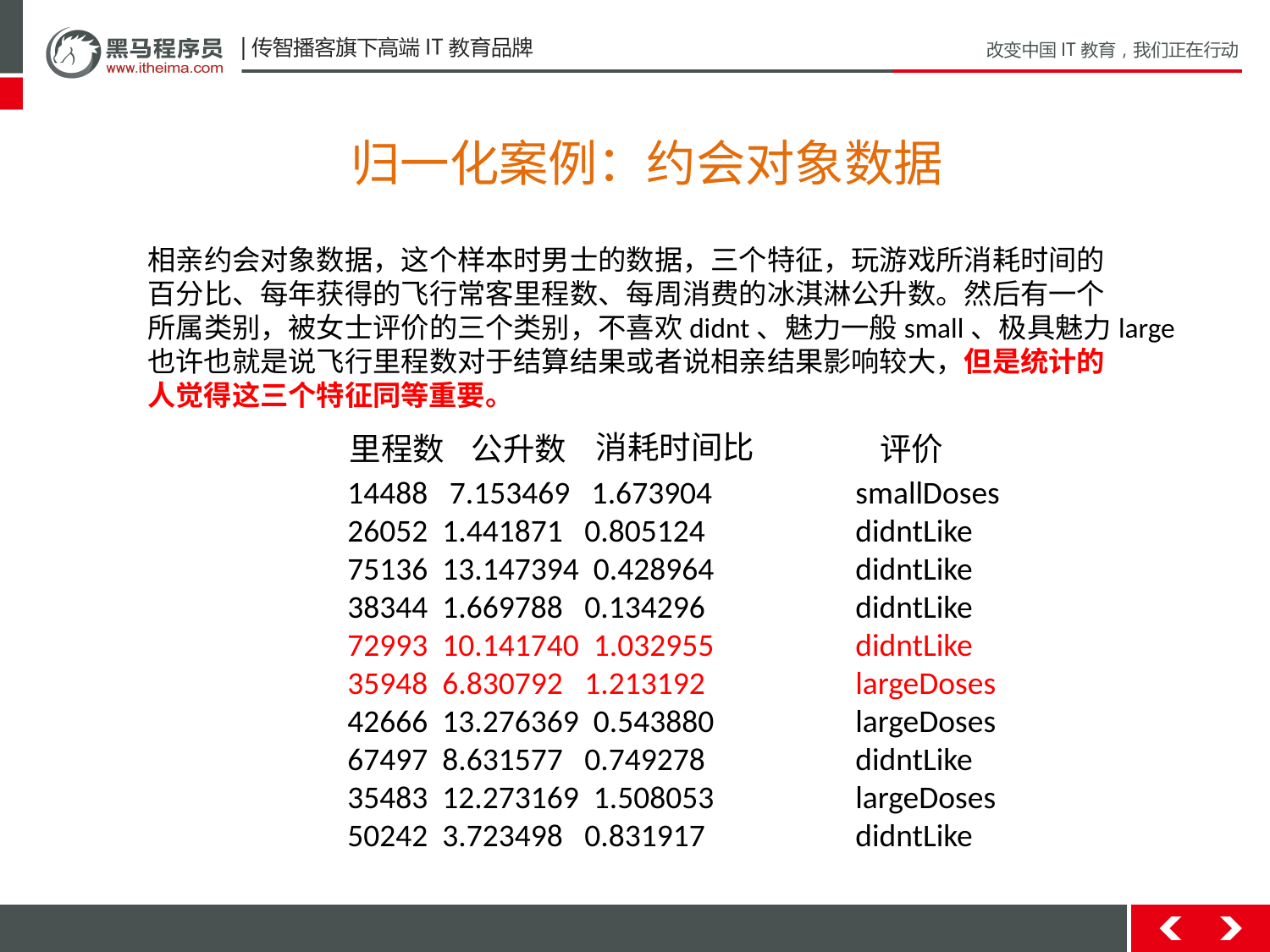

归一化案例：约会对象数据
相亲约会对象数据，这个样本时男士的数据，三个特征，玩游戏所消耗时间的
百分比、每年获得的飞行常客里程数、每周消费的冰淇淋公升数。然后有一个
所属类别，被女士评价的三个类别，不喜欢didnt、魅力一般small、极具魅力large
也许也就是说飞行里程数对于结算结果或者说相亲结果影响较大，但是统计的
人觉得这三个特征同等重要。
消耗时间比
里程数
公升数
评价
14488   7.153469   1.673904   	smallDoses
26052  1.441871   0.805124   		didntLike
75136  13.147394  0.428964   	didntLike
38344  1.669788   0.134296   		didntLike
72993  10.141740  1.032955   	didntLike
35948  6.830792   1.213192   		largeDoses
42666  13.276369  0.543880   	largeDoses
67497  8.631577   0.749278   		didntLike
35483  12.273169  1.508053   	largeDoses
50242  3.723498   0.831917   		didntLike